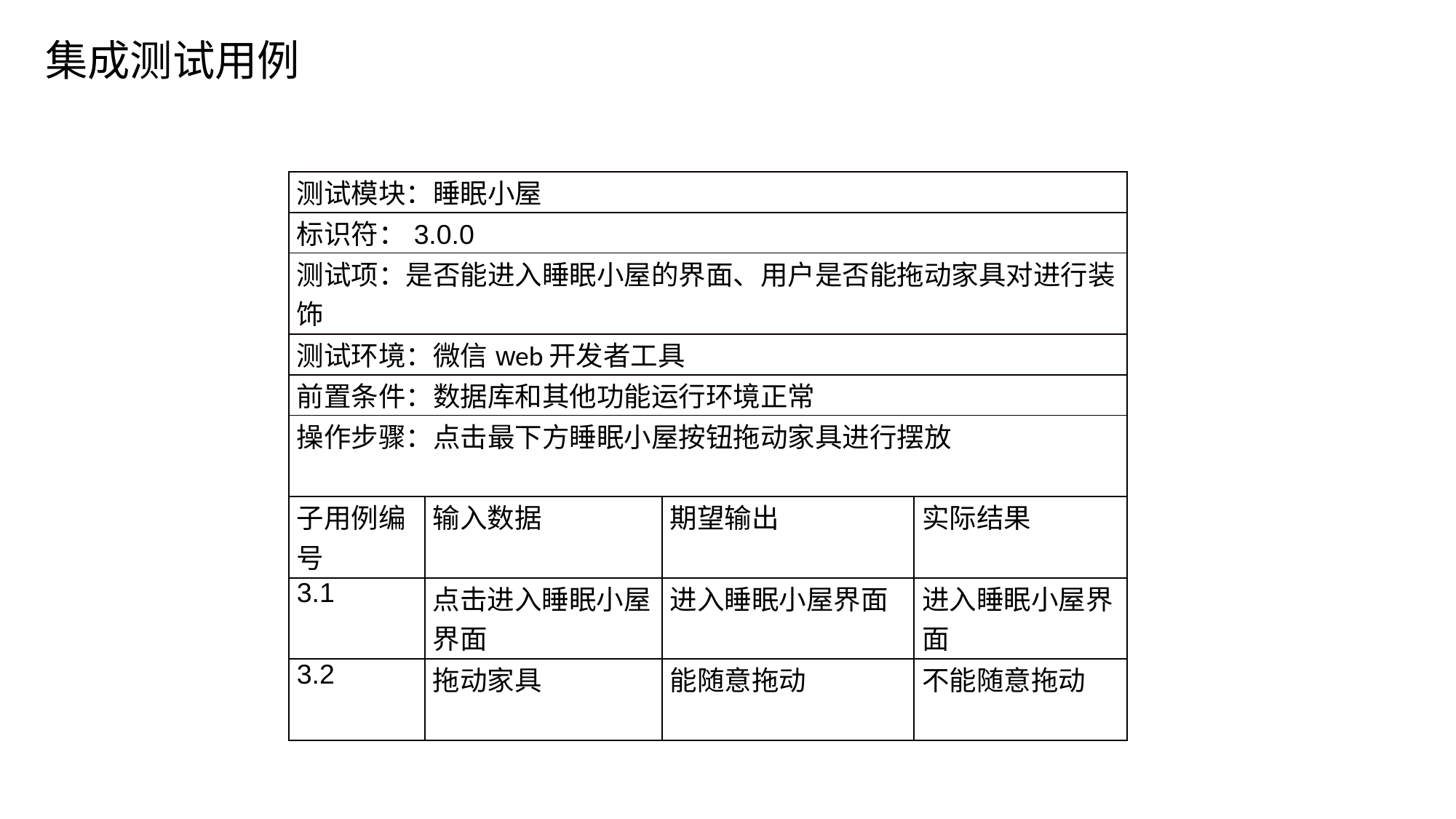

集成测试用例
| 测试模块：睡眠小屋 |  |  |  |
| --- | --- | --- | --- |
| 标识符：3.0.0 |  |  |  |
| 测试项：是否能进入睡眠小屋的界面、用户是否能拖动家具对进行装饰 |  |  |  |
| 测试环境：微信web开发者工具 |  |  |  |
| 前置条件：数据库和其他功能运行环境正常 |  |  |  |
| 操作步骤：点击最下方睡眠小屋按钮拖动家具进行摆放 |  |  |  |
| 子用例编号 | 输入数据 | 期望输出 | 实际结果 |
| 3.1 | 点击进入睡眠小屋界面 | 进入睡眠小屋界面 | 进入睡眠小屋界面 |
| 3.2 | 拖动家具 | 能随意拖动 | 不能随意拖动 |